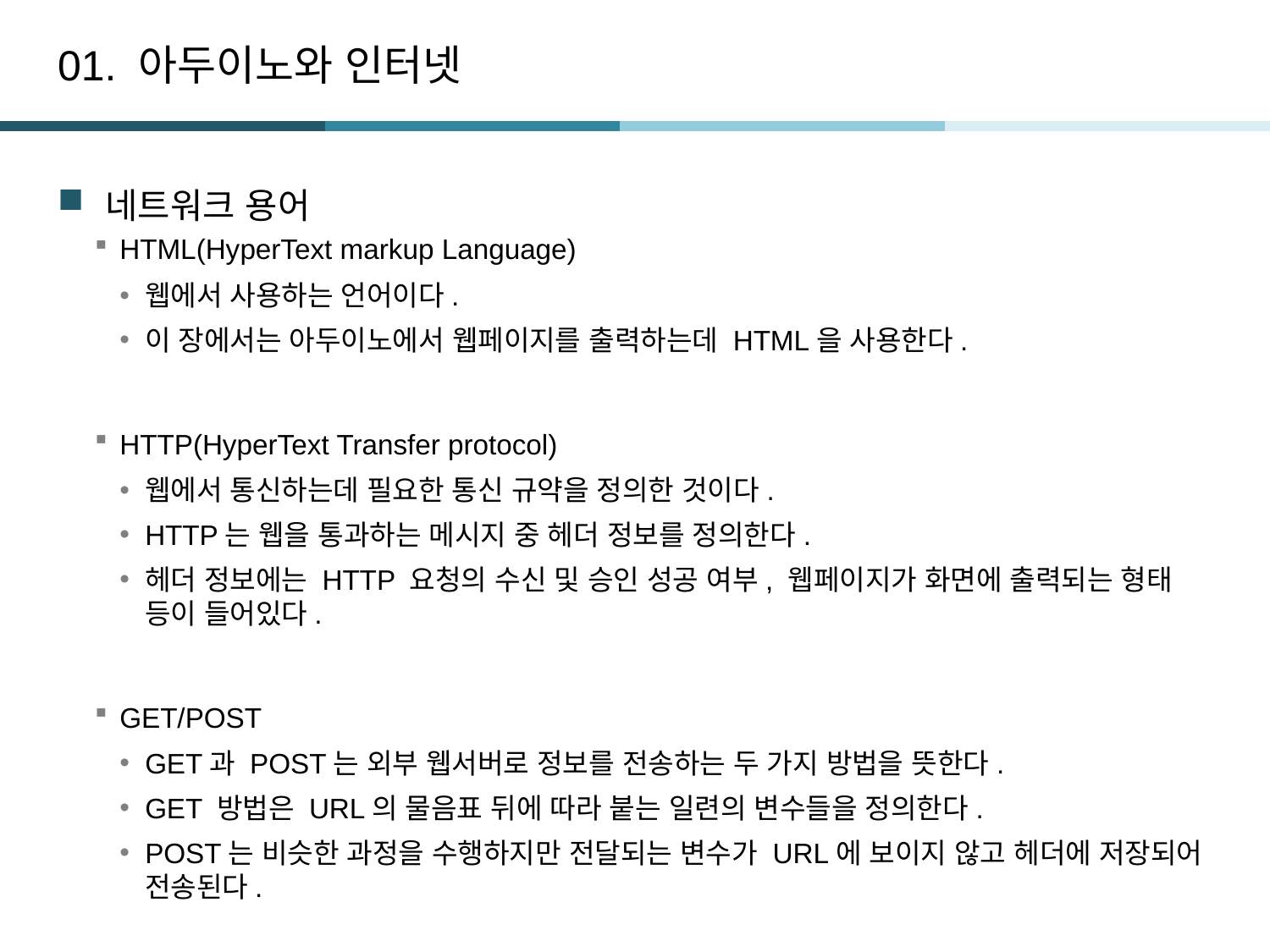

# 01. 아두이노와 인터넷
네트워크 용어
HTML(HyperText markup Language)
웹에서 사용하는 언어이다.
이 장에서는 아두이노에서 웹페이지를 출력하는데 HTML을 사용한다.

HTTP(HyperText Transfer protocol)
웹에서 통신하는데 필요한 통신 규약을 정의한 것이다.
HTTP는 웹을 통과하는 메시지 중 헤더 정보를 정의한다.
헤더 정보에는 HTTP 요청의 수신 및 승인 성공 여부, 웹페이지가 화면에 출력되는 형태 등이 들어있다.

GET/POST
GET과 POST는 외부 웹서버로 정보를 전송하는 두 가지 방법을 뜻한다.
GET 방법은 URL의 물음표 뒤에 따라 붙는 일련의 변수들을 정의한다.
POST는 비슷한 과정을 수행하지만 전달되는 변수가 URL에 보이지 않고 헤더에 저장되어 전송된다.